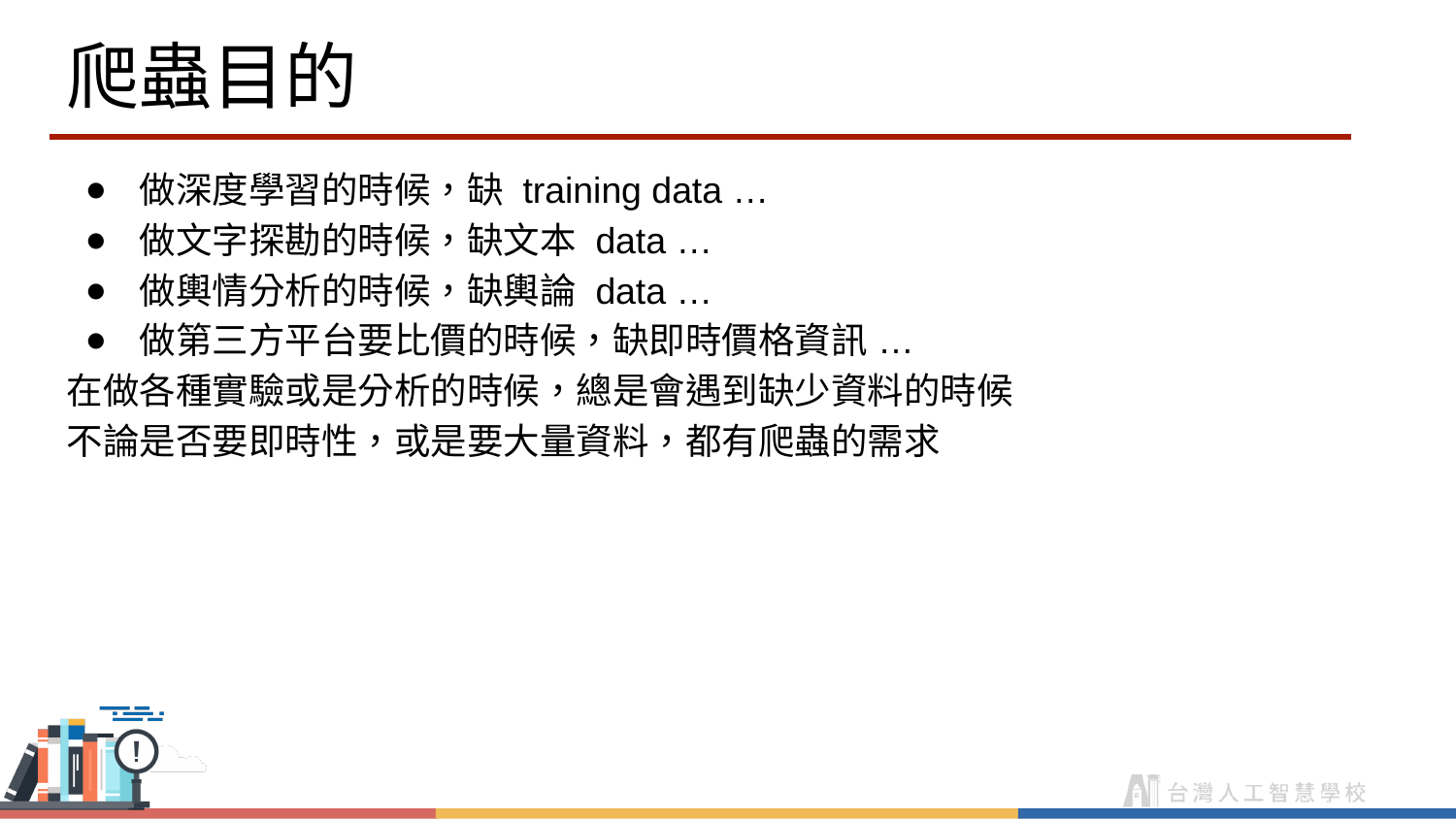

# 爬蟲目的
做深度學習的時候，缺 training data …
做文字探勘的時候，缺文本 data …
做輿情分析的時候，缺輿論 data …
做第三方平台要比價的時候，缺即時價格資訊 …
在做各種實驗或是分析的時候，總是會遇到缺少資料的時候
不論是否要即時性，或是要大量資料，都有爬蟲的需求